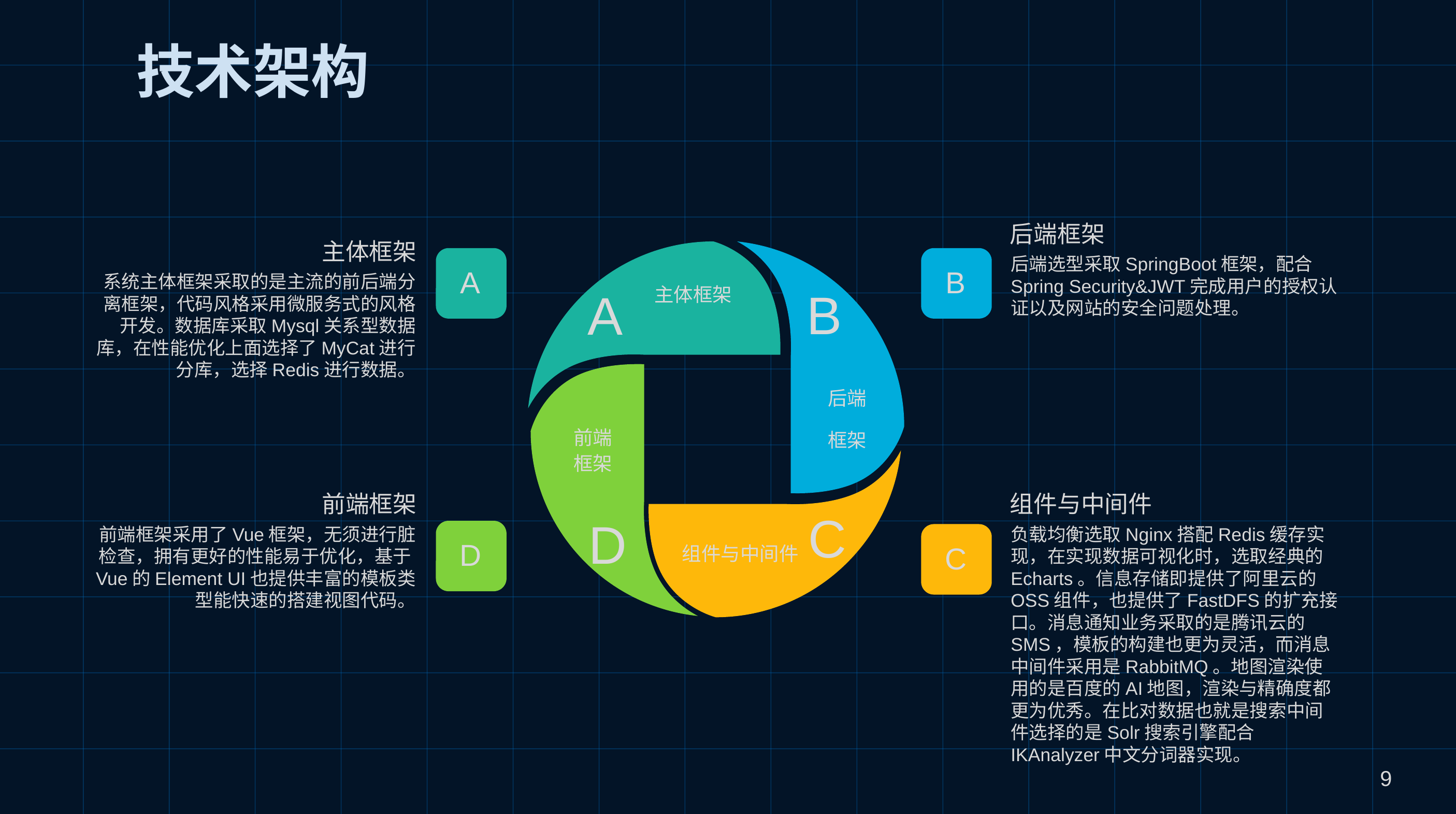

技术架构
后端框架
后端选型采取SpringBoot框架，配合Spring Security&JWT完成用户的授权认证以及网站的安全问题处理。
主体框架
系统主体框架采取的是主流的前后端分离框架，代码风格采用微服务式的风格开发。数据库采取Mysql关系型数据库，在性能优化上面选择了MyCat进行分库，选择Redis进行数据。

B
后端
框架

主体框架
A

A

B

前端
框架
D

C
组件与中间件
前端框架
前端框架采用了Vue框架，无须进行脏检查，拥有更好的性能易于优化，基于Vue的Element UI也提供丰富的模板类型能快速的搭建视图代码。
组件与中间件
负载均衡选取Nginx搭配Redis缓存实现，在实现数据可视化时，选取经典的Echarts。信息存储即提供了阿里云的OSS组件，也提供了FastDFS的扩充接口。消息通知业务采取的是腾讯云的SMS，模板的构建也更为灵活，而消息中间件采用是RabbitMQ。地图渲染使用的是百度的AI地图，渲染与精确度都更为优秀。在比对数据也就是搜索中间件选择的是Solr搜索引擎配合IKAnalyzer中文分词器实现。

D

C
9